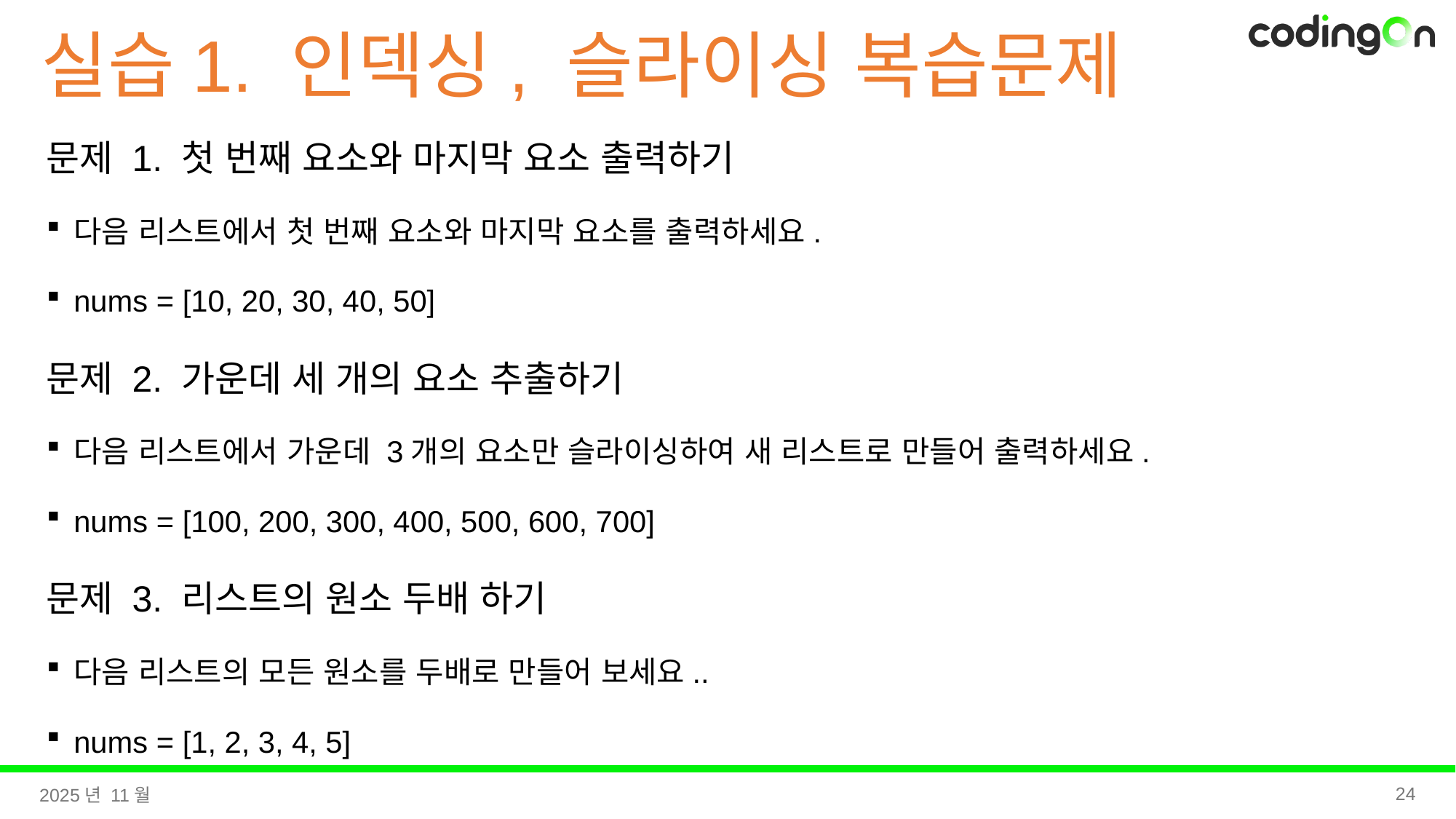

실습1. 인덱싱, 슬라이싱 복습문제
문제 1. 첫 번째 요소와 마지막 요소 출력하기
다음 리스트에서 첫 번째 요소와 마지막 요소를 출력하세요.
nums = [10, 20, 30, 40, 50]
문제 2. 가운데 세 개의 요소 추출하기
다음 리스트에서 가운데 3개의 요소만 슬라이싱하여 새 리스트로 만들어 출력하세요.
nums = [100, 200, 300, 400, 500, 600, 700]
문제 3. 리스트의 원소 두배 하기
다음 리스트의 모든 원소를 두배로 만들어 보세요..
nums = [1, 2, 3, 4, 5]

24
2025년 11월